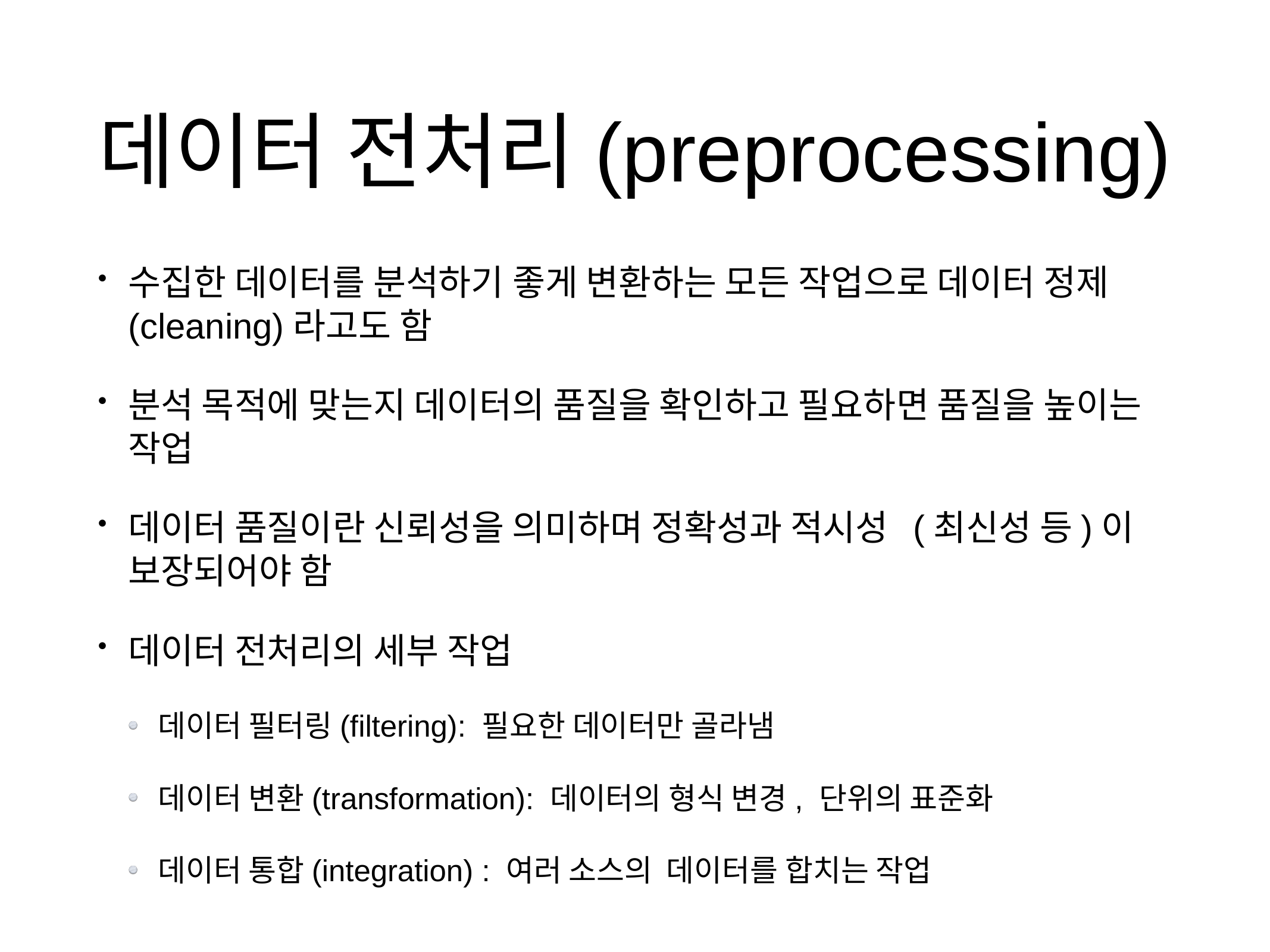

# 데이터 전처리(preprocessing)
수집한 데이터를 분석하기 좋게 변환하는 모든 작업으로 데이터 정제(cleaning)라고도 함
분석 목적에 맞는지 데이터의 품질을 확인하고 필요하면 품질을 높이는 작업
데이터 품질이란 신뢰성을 의미하며 정확성과 적시성  (최신성 등)이 보장되어야 함
데이터 전처리의 세부 작업
데이터 필터링(filtering): 필요한 데이터만 골라냄
데이터 변환(transformation): 데이터의 형식 변경, 단위의 표준화
데이터 통합(integration) : 여러 소스의  데이터를 합치는 작업
135